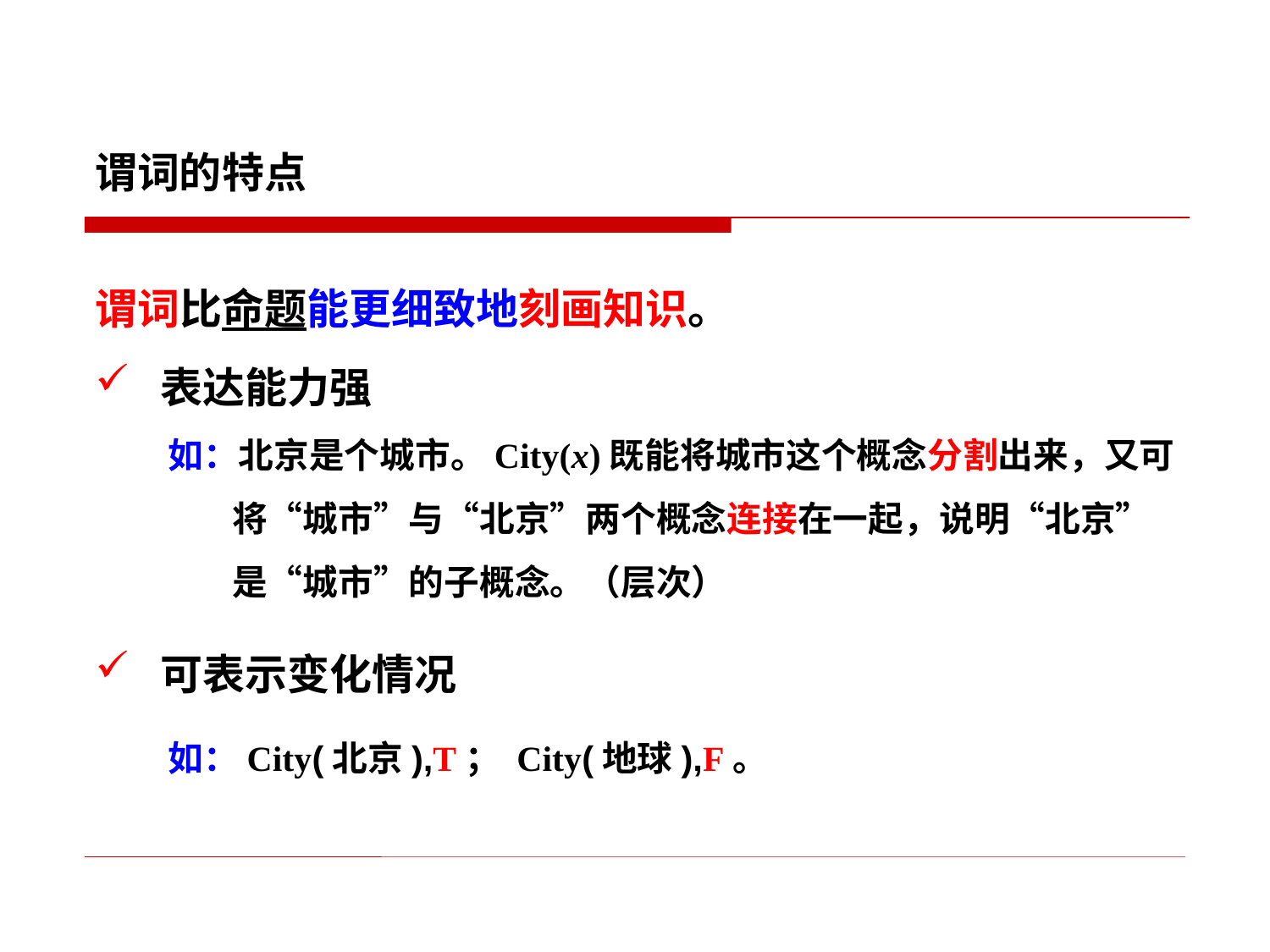

谓词的特点
谓词比命题能更细致地刻画知识。
表达能力强
        如：北京是个城市。City(x)既能将城市这个概念分割出来，又可
                将“城市”与“北京”两个概念连接在一起，说明“北京”
                是“城市”的子概念。（层次）

可表示变化情况
        如：City(北京),T； City(地球),F。